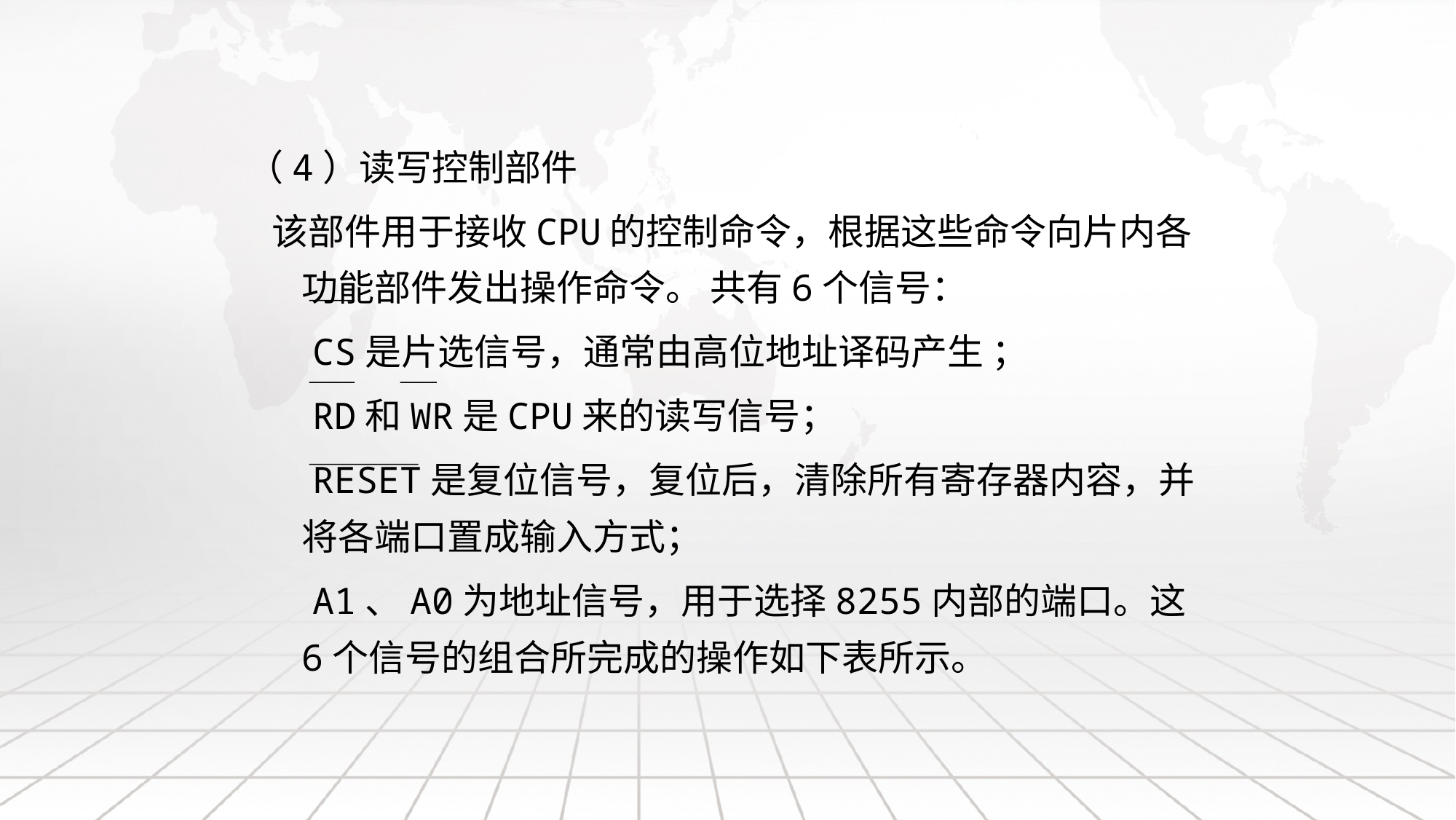

（4）读写控制部件
  该部件用于接收CPU的控制命令，根据这些命令向片内各功能部件发出操作命令。 共有6个信号：
   CS是片选信号，通常由高位地址译码产生 ；
   RD和WR是CPU来的读写信号；
   RESET是复位信号，复位后，清除所有寄存器内容，并将各端口置成输入方式；
   A1、A0为地址信号，用于选择8255内部的端口。这6个信号的组合所完成的操作如下表所示。